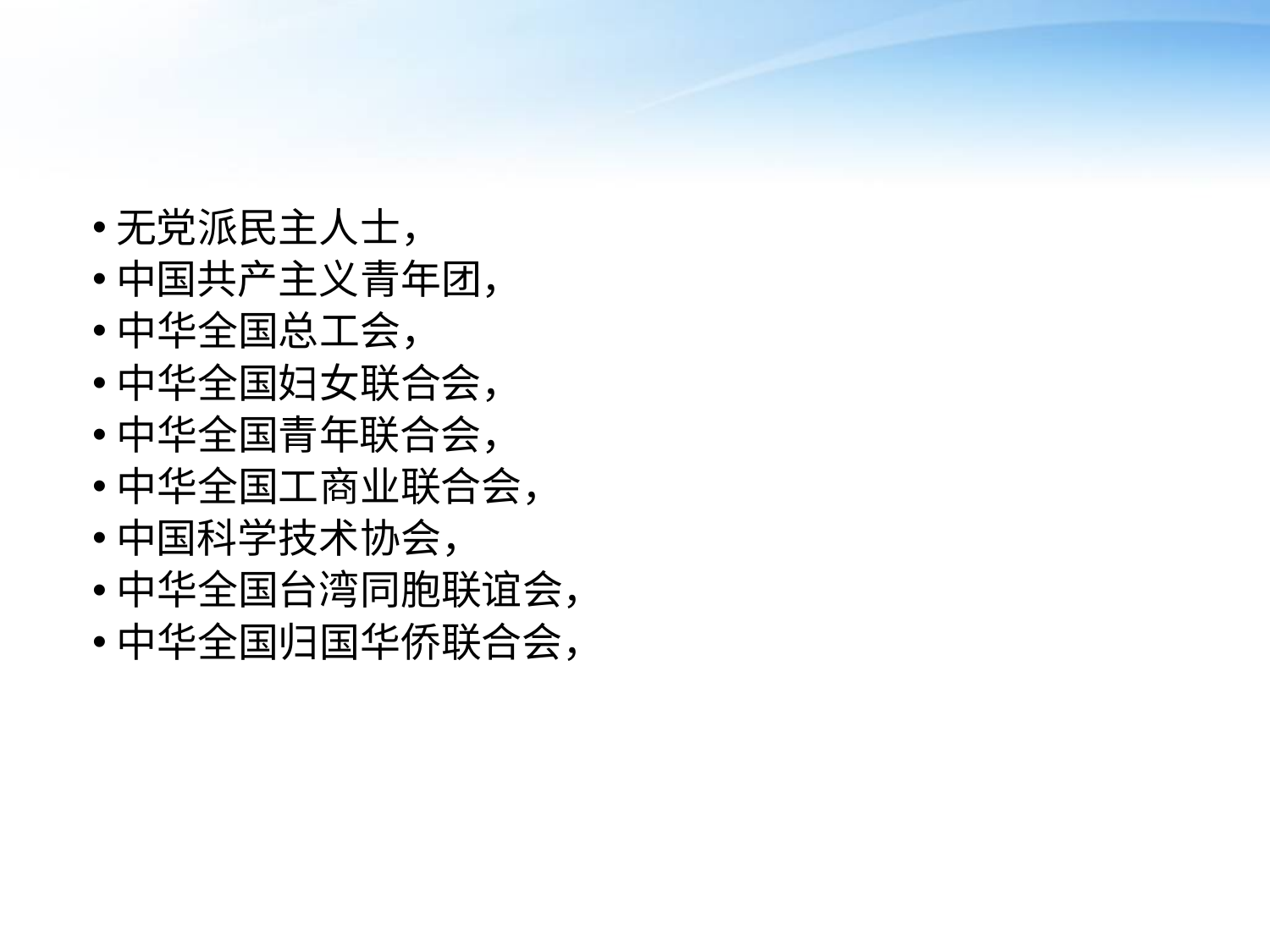

#
无党派民主人士，
中国共产主义青年团，
中华全国总工会，
中华全国妇女联合会，
中华全国青年联合会，
中华全国工商业联合会，
中国科学技术协会，
中华全国台湾同胞联谊会，
中华全国归国华侨联合会，